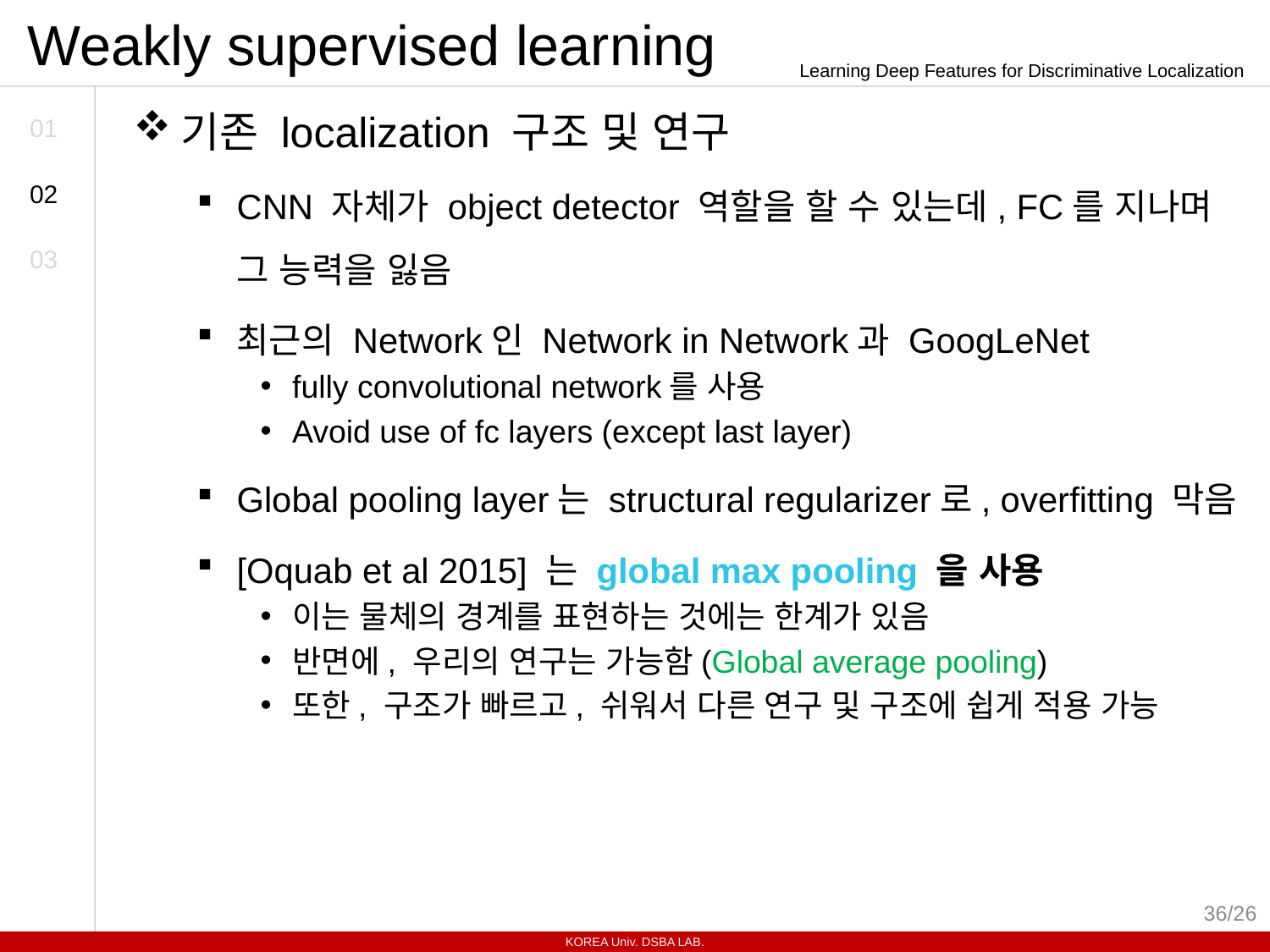

# Weakly supervised learning
Learning Deep Features for Discriminative Localization
기존 localization 구조 및 연구
CNN 자체가 object detector 역할을 할 수 있는데, FC를 지나며 그 능력을 잃음
최근의 Network인 Network in Network과 GoogLeNet
fully convolutional network를 사용
Avoid use of fc layers (except last layer)
Global pooling layer는 structural regularizer로, overfitting 막음
[Oquab et al 2015] 는 global max pooling 을 사용
이는 물체의 경계를 표현하는 것에는 한계가 있음
반면에, 우리의 연구는 가능함(Global average pooling)
또한, 구조가 빠르고, 쉬워서 다른 연구 및 구조에 쉽게 적용 가능

01
02
03
36/26